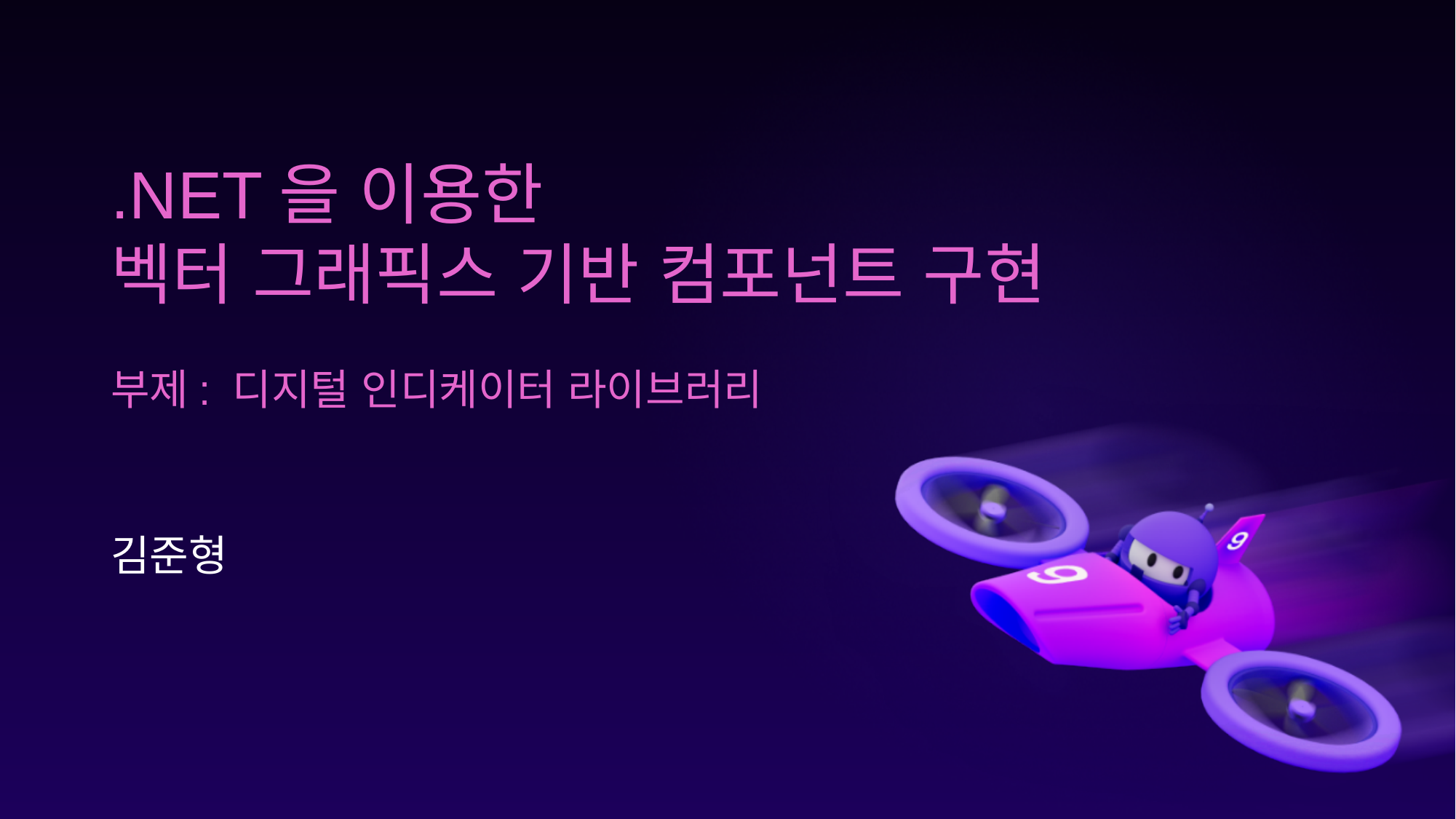

# .NET을 이용한 벡터 그래픽스 기반 컴포넌트 구현 부제: 디지털 인디케이터 라이브러리
김준형